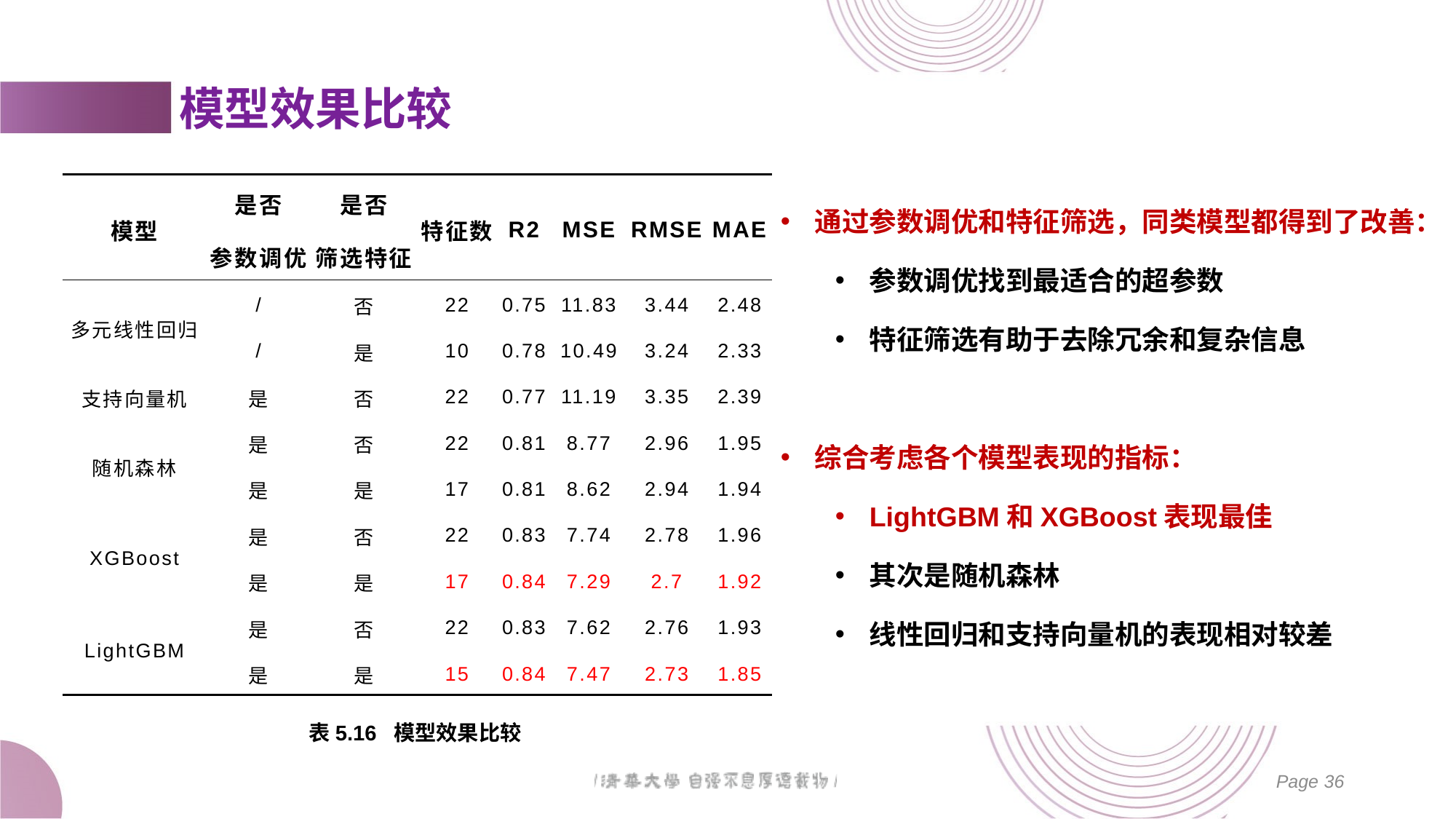

# 模型效果比较
通过参数调优和特征筛选，同类模型都得到了改善：
参数调优找到最适合的超参数
特征筛选有助于去除冗余和复杂信息

综合考虑各个模型表现的指标：
LightGBM和XGBoost表现最佳
其次是随机森林
线性回归和支持向量机的表现相对较差
| 模型 | 是否 | 是否 | 特征数 | R2 | MSE | RMSE | MAE |
| --- | --- | --- | --- | --- | --- | --- | --- |
|  | 参数调优 | 筛选特征 |  |  |  |  |  |
| 多元线性回归 | / | 否 | 22 | 0.75 | 11.83 | 3.44 | 2.48 |
|  | / | 是 | 10 | 0.78 | 10.49 | 3.24 | 2.33 |
| 支持向量机 | 是 | 否 | 22 | 0.77 | 11.19 | 3.35 | 2.39 |
| 随机森林 | 是 | 否 | 22 | 0.81 | 8.77 | 2.96 | 1.95 |
|  | 是 | 是 | 17 | 0.81 | 8.62 | 2.94 | 1.94 |
| XGBoost | 是 | 否 | 22 | 0.83 | 7.74 | 2.78 | 1.96 |
|  | 是 | 是 | 17 | 0.84 | 7.29 | 2.7 | 1.92 |
| LightGBM | 是 | 否 | 22 | 0.83 | 7.62 | 2.76 | 1.93 |
|  | 是 | 是 | 15 | 0.84 | 7.47 | 2.73 | 1.85 |
表5.16  模型效果比较
Page 36